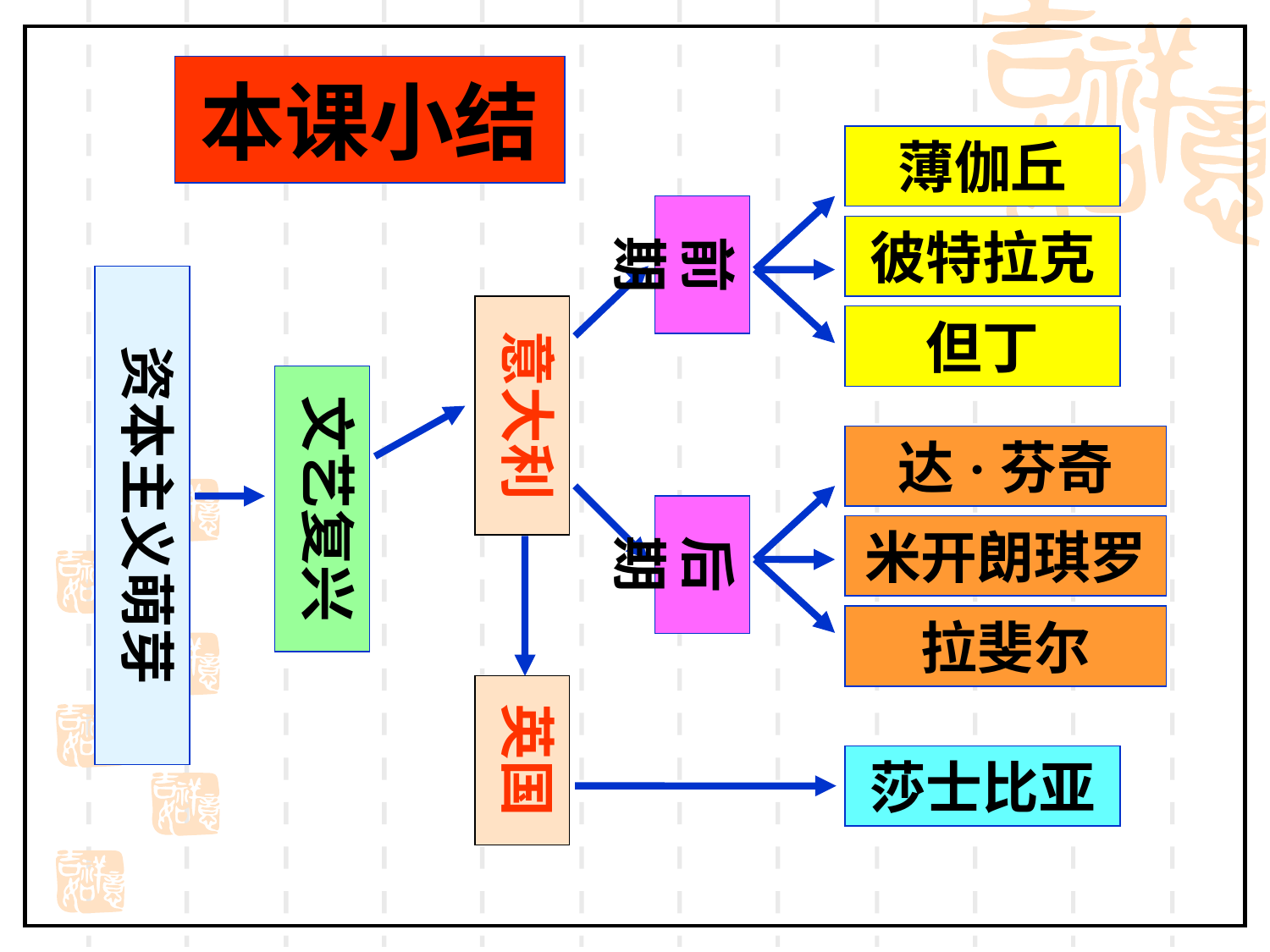

本课小结
薄伽丘
前期

彼特拉克
但丁
达·芬奇

后期
米开朗琪罗
拉斐尔

意大利

英国
莎士比亚

资本主义萌芽
文艺复兴